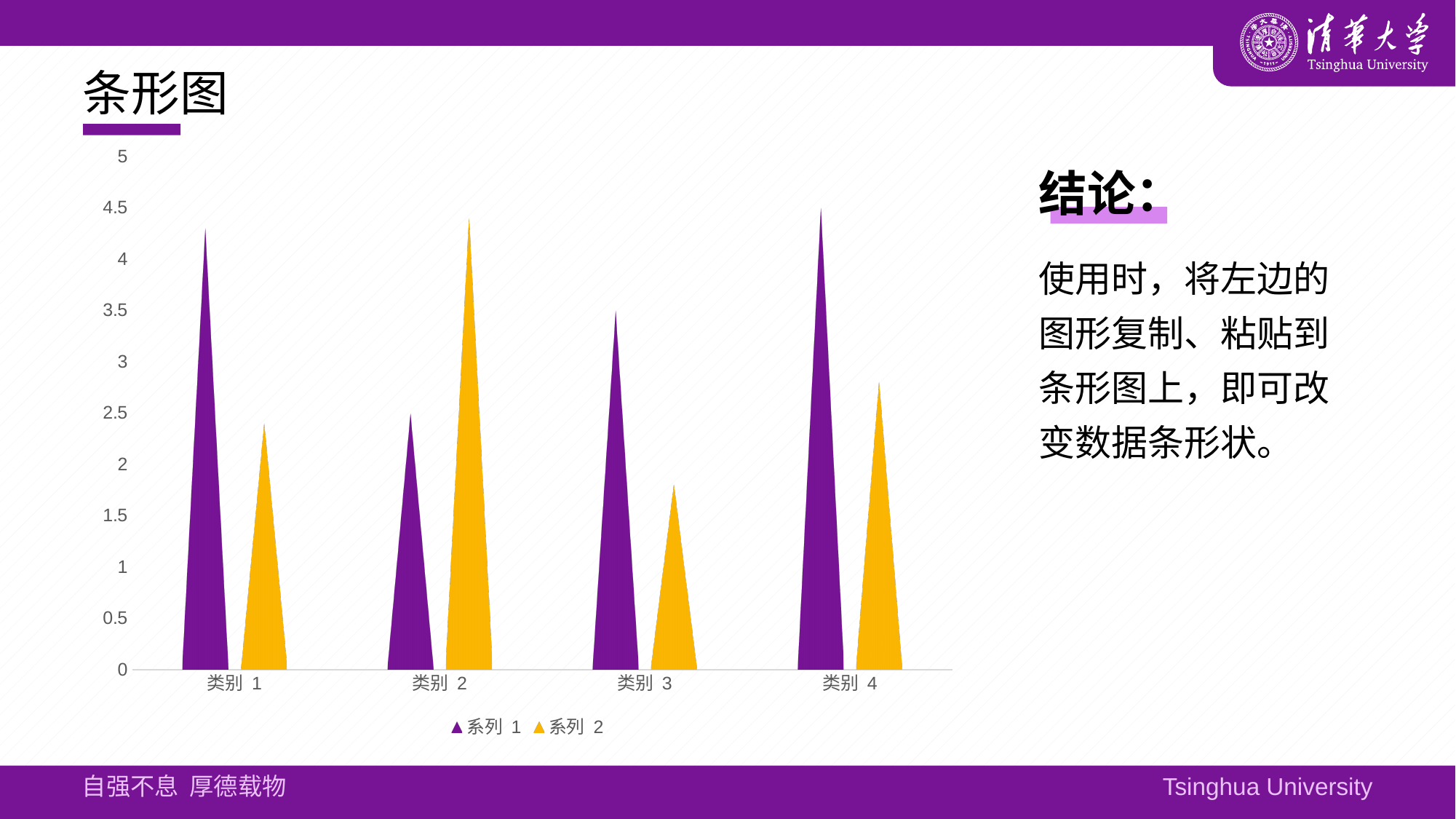

# 条形图

### Chart

| Category | 系列 1 | 系列 2 |
|---|---|---|
| 类别 1 | 4.3 | 2.4 |
| 类别 2 | 2.5 | 4.4 |
| 类别 3 | 3.5 | 1.8 |
| 类别 4 | 4.5 | 2.8 |
结论：
使用时，将左边的图形复制、粘贴到条形图上，即可改变数据条形状。